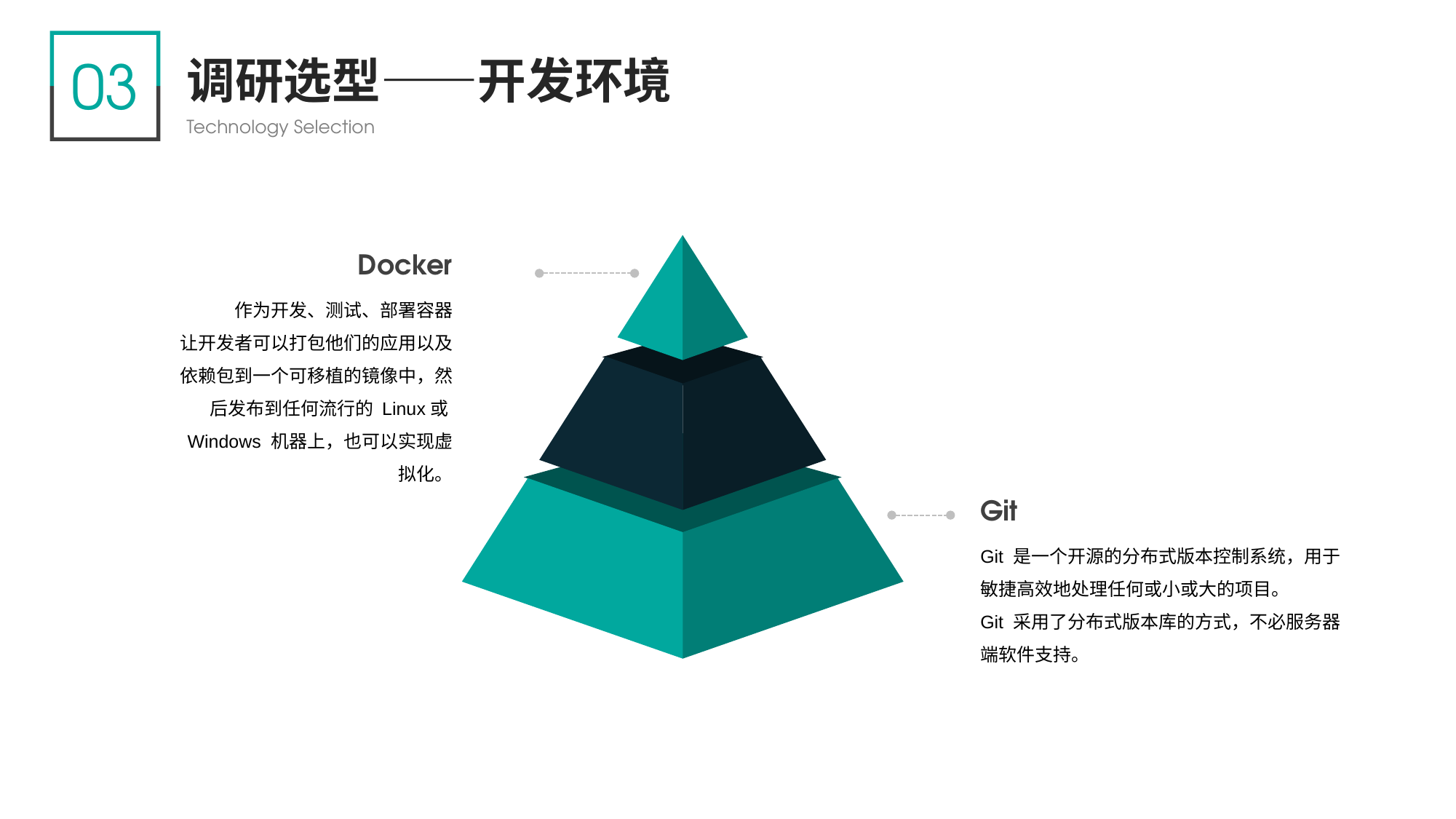

03
调研选型——开发环境
Technology Selection

关键词
Docker
作为开发、测试、部署容器
让开发者可以打包他们的应用以及依赖包到一个可移植的镜像中，然后发布到任何流行的 Linux或Windows 机器上，也可以实现虚拟化。
Git
Git 是一个开源的分布式版本控制系统，用于敏捷高效地处理任何或小或大的项目。
Git 采用了分布式版本库的方式，不必服务器端软件支持。